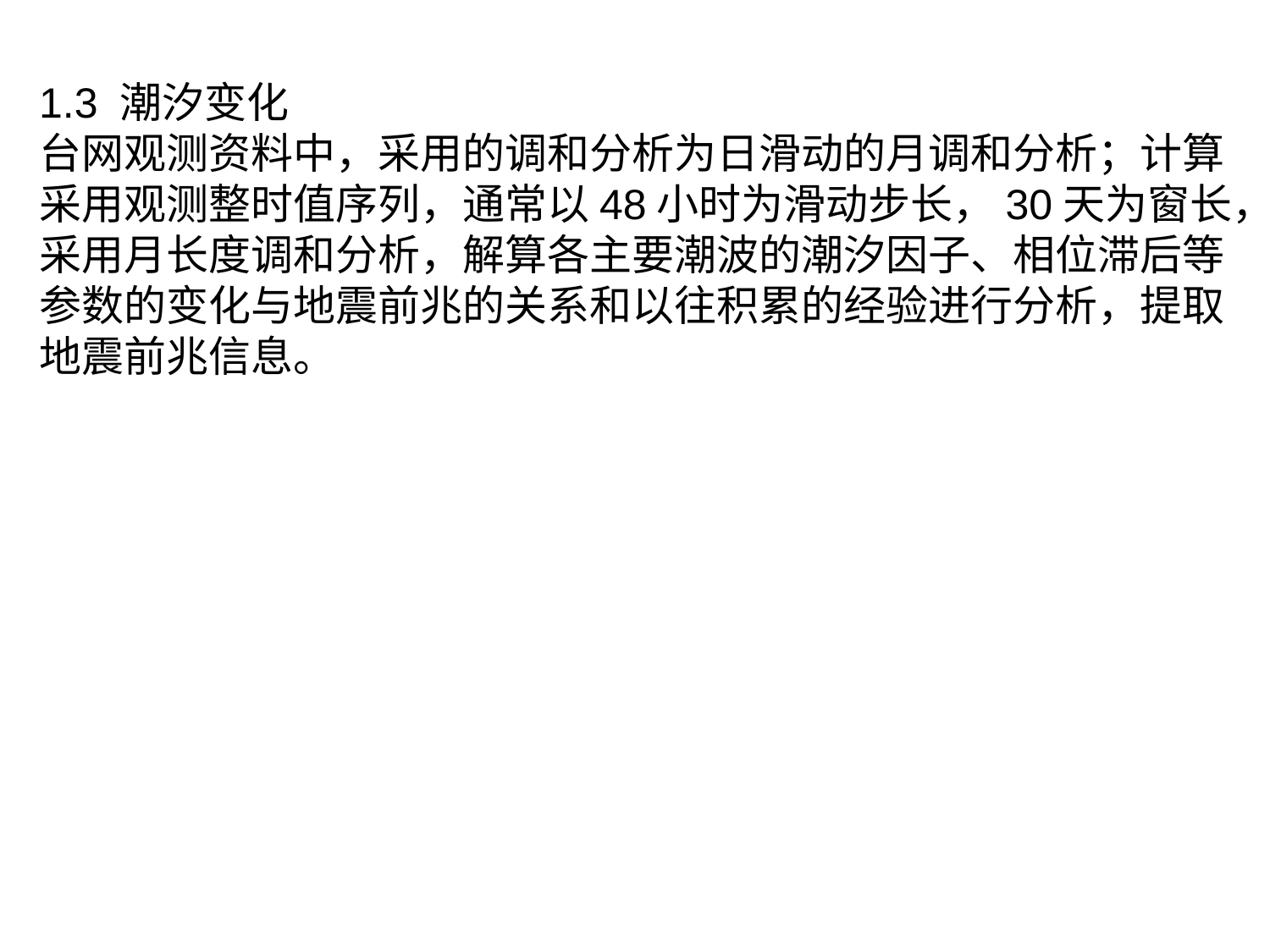

1.3 潮汐变化
台网观测资料中，采用的调和分析为日滑动的月调和分析；计算
采用观测整时值序列，通常以48小时为滑动步长，30天为窗长，
采用月长度调和分析，解算各主要潮波的潮汐因子、相位滞后等
参数的变化与地震前兆的关系和以往积累的经验进行分析，提取
地震前兆信息。